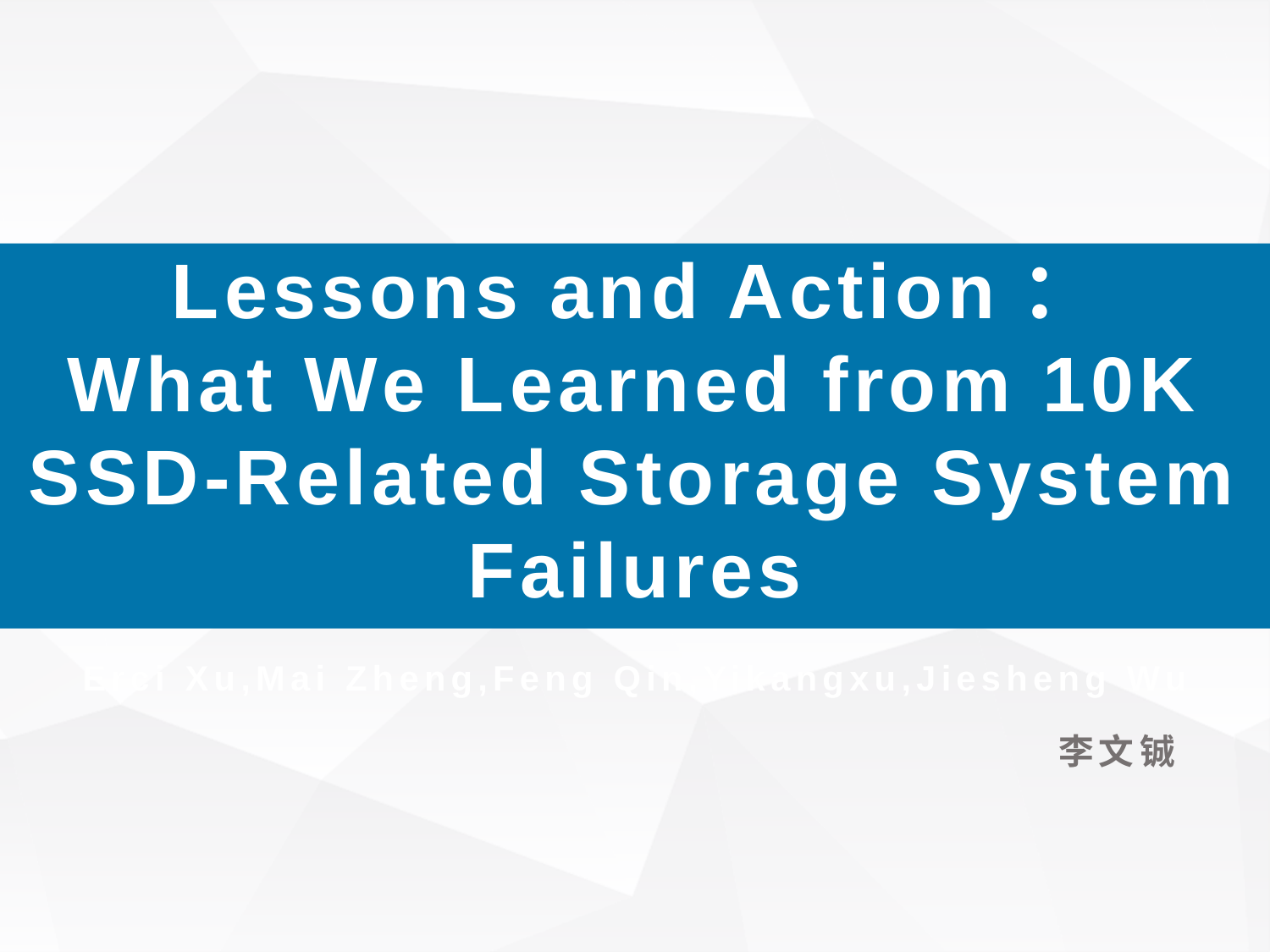

Lessons and Action：
What We Learned from 10K SSD-Related Storage System Failures

Erci Xu,Mai Zheng,Feng Qin,Yikangxu,Jiesheng Wu

我们毕业啦
其实是答辩的标题地方
李文铖